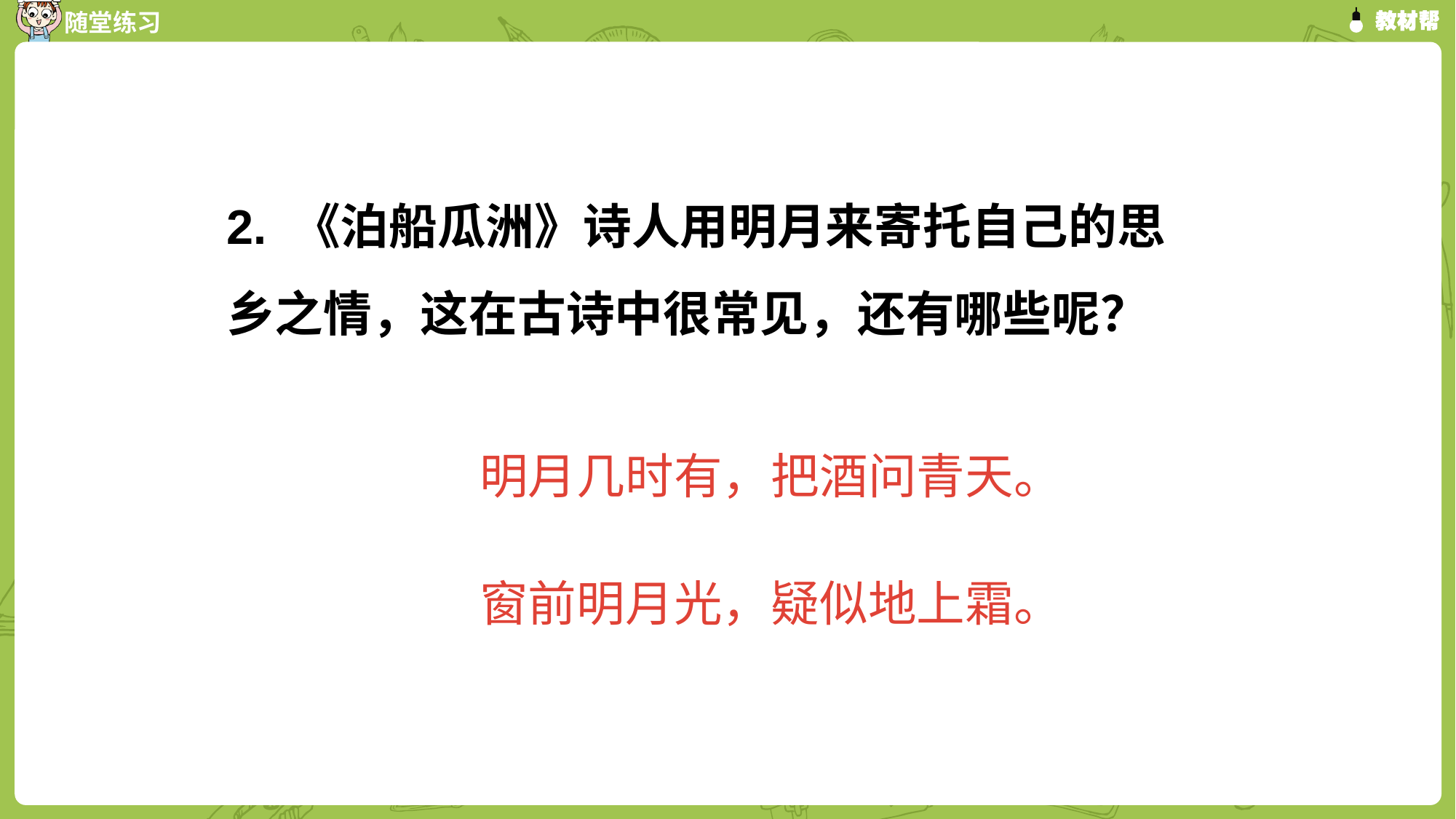

2. 《泊船瓜洲》诗人用明月来寄托自己的思乡之情，这在古诗中很常见，还有哪些呢？
明月几时有，把酒问青天。
窗前明月光，疑似地上霜。